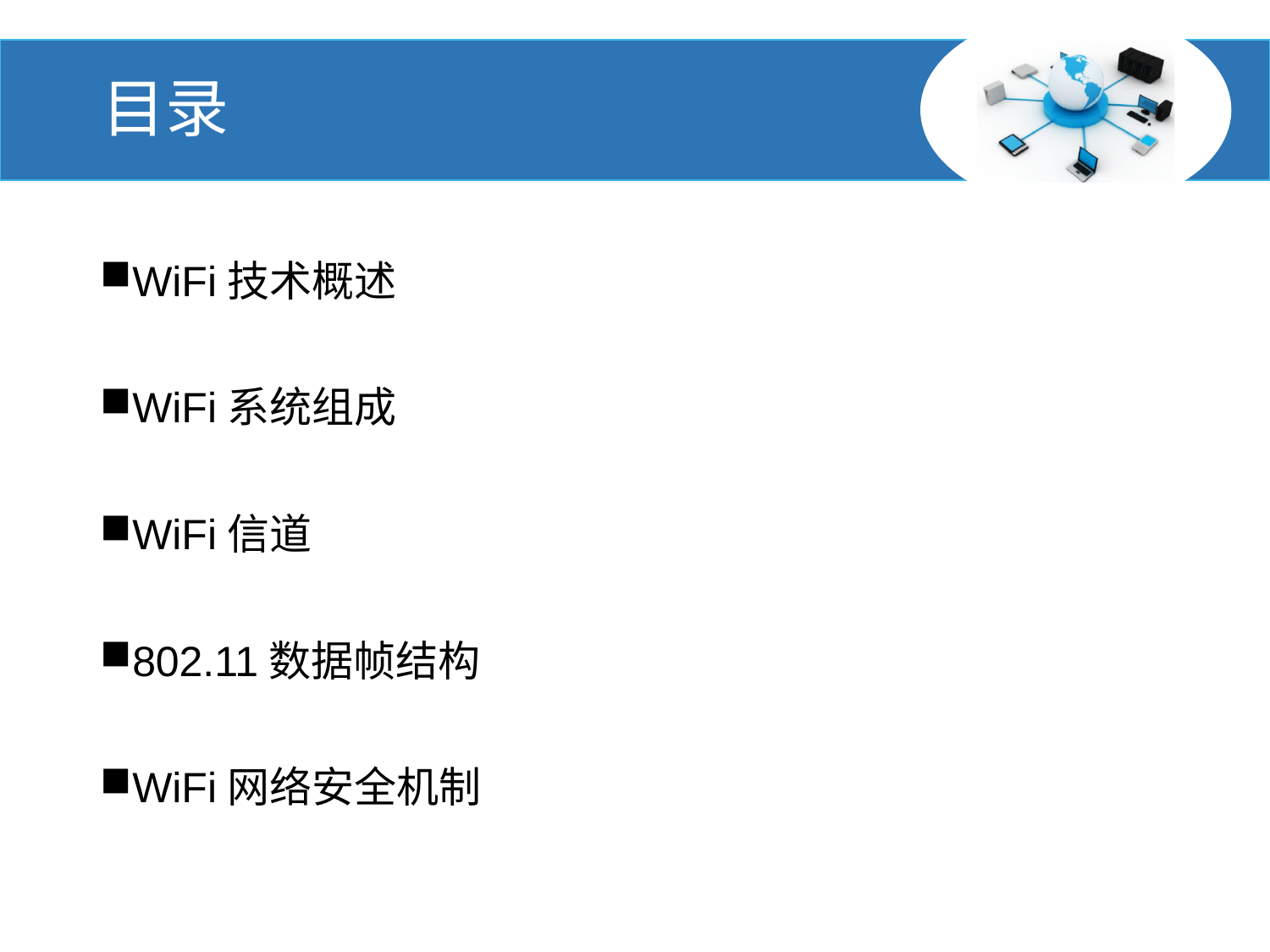

# 目录
WiFi技术概述

WiFi系统组成

WiFi信道

802.11数据帧结构

WiFi网络安全机制